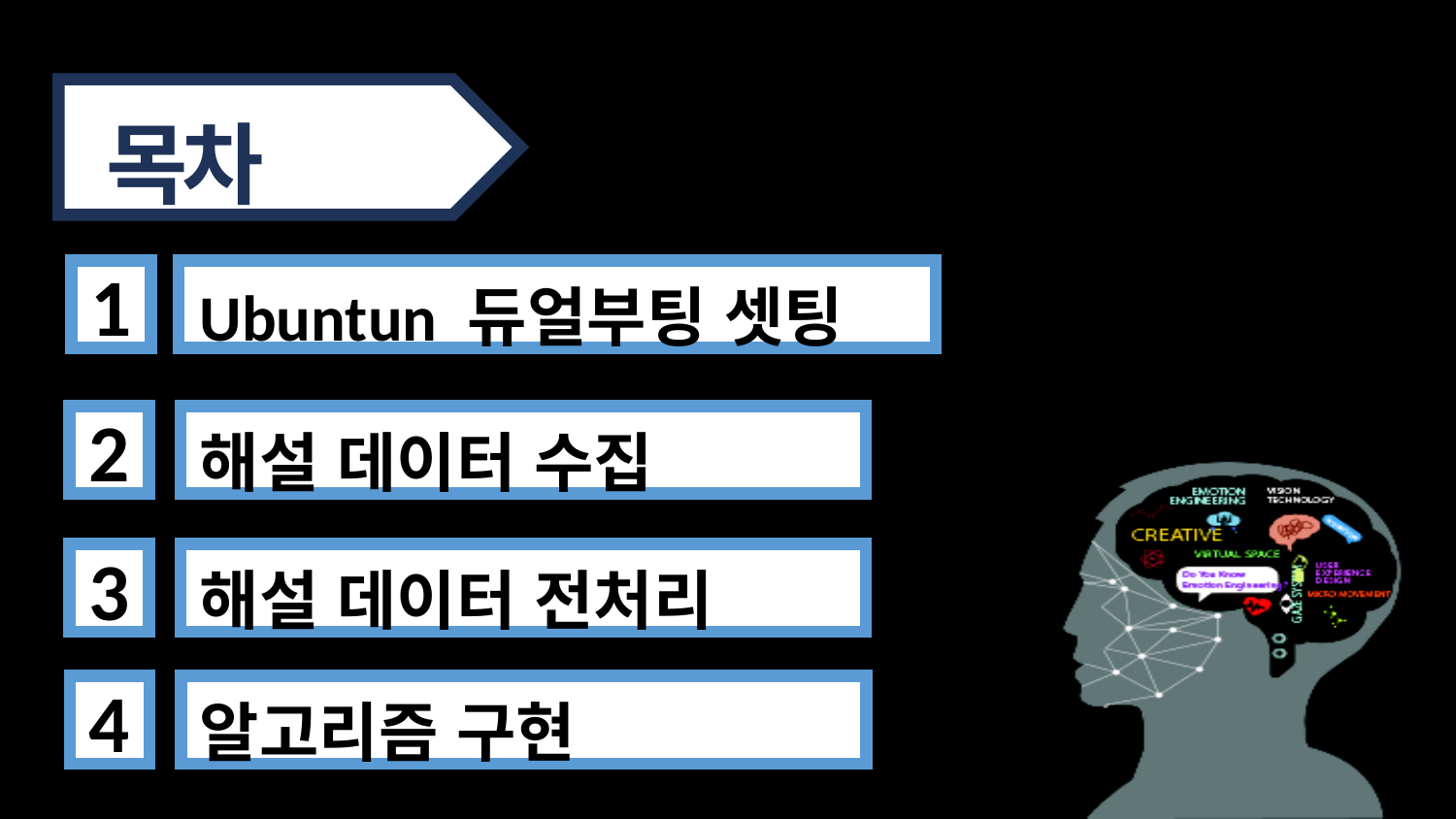

목차

1
Ubuntun 듀얼부팅 셋팅

2
해설 데이터 수집

3
해설 데이터 전처리

4
알고리즘 구현